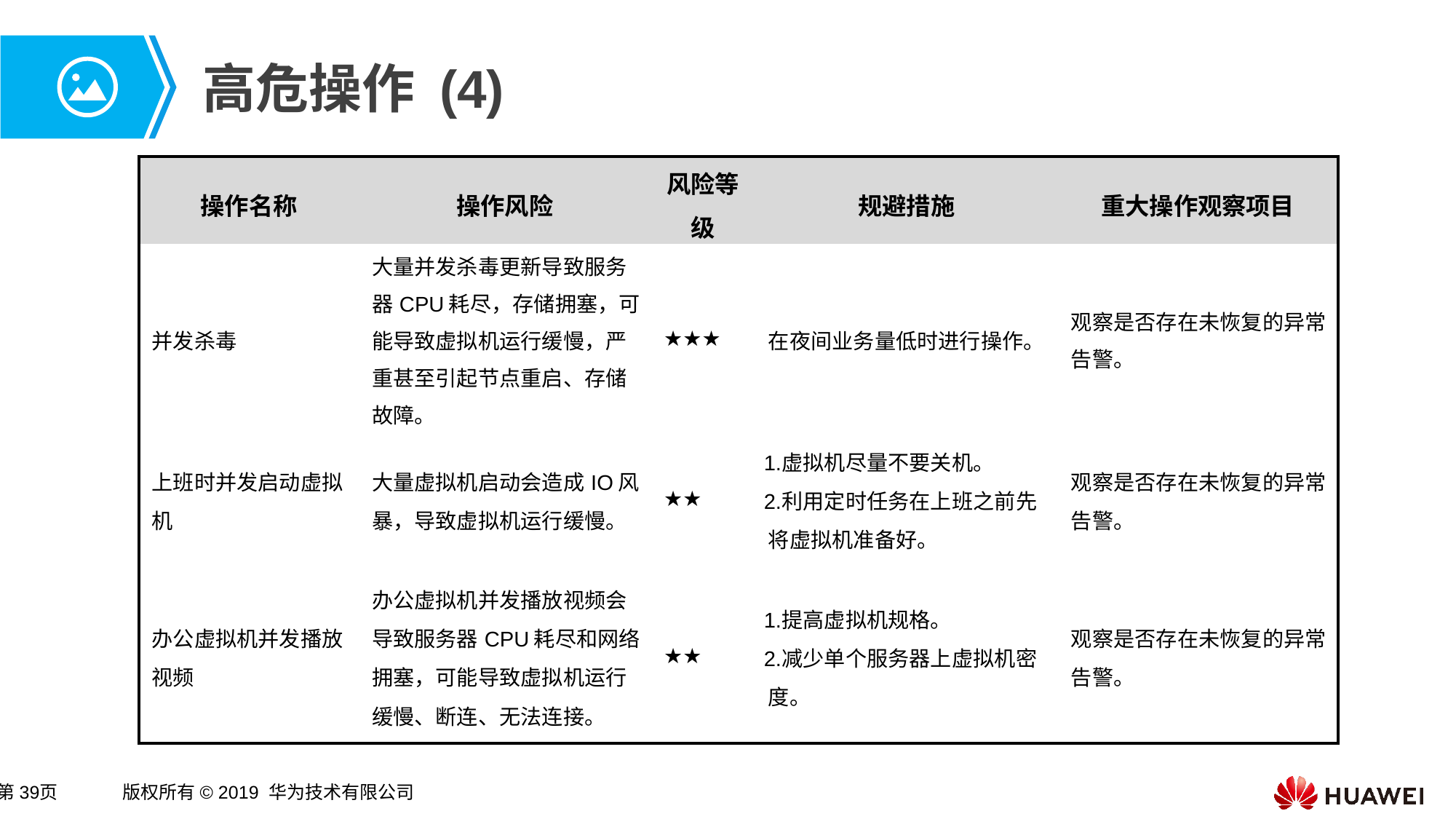

# 高危操作 (4)
| 操作名称 | 操作风险 | 风险等级 | 规避措施 | 重大操作观察项目 |
| --- | --- | --- | --- | --- |
| 并发杀毒 | 大量并发杀毒更新导致服务器CPU耗尽，存储拥塞，可能导致虚拟机运行缓慢，严重甚至引起节点重启、存储故障。 | ★★★ | 在夜间业务量低时进行操作。 | 观察是否存在未恢复的异常告警。 |
| 上班时并发启动虚拟机 | 大量虚拟机启动会造成IO风暴，导致虚拟机运行缓慢。 | ★★ | 虚拟机尽量不要关机。 利用定时任务在上班之前先将虚拟机准备好。 | 观察是否存在未恢复的异常告警。 |
| 办公虚拟机并发播放视频 | 办公虚拟机并发播放视频会导致服务器CPU耗尽和网络拥塞，可能导致虚拟机运行缓慢、断连、无法连接。 | ★★ | 提高虚拟机规格。 减少单个服务器上虚拟机密度。 | 观察是否存在未恢复的异常告警。 |